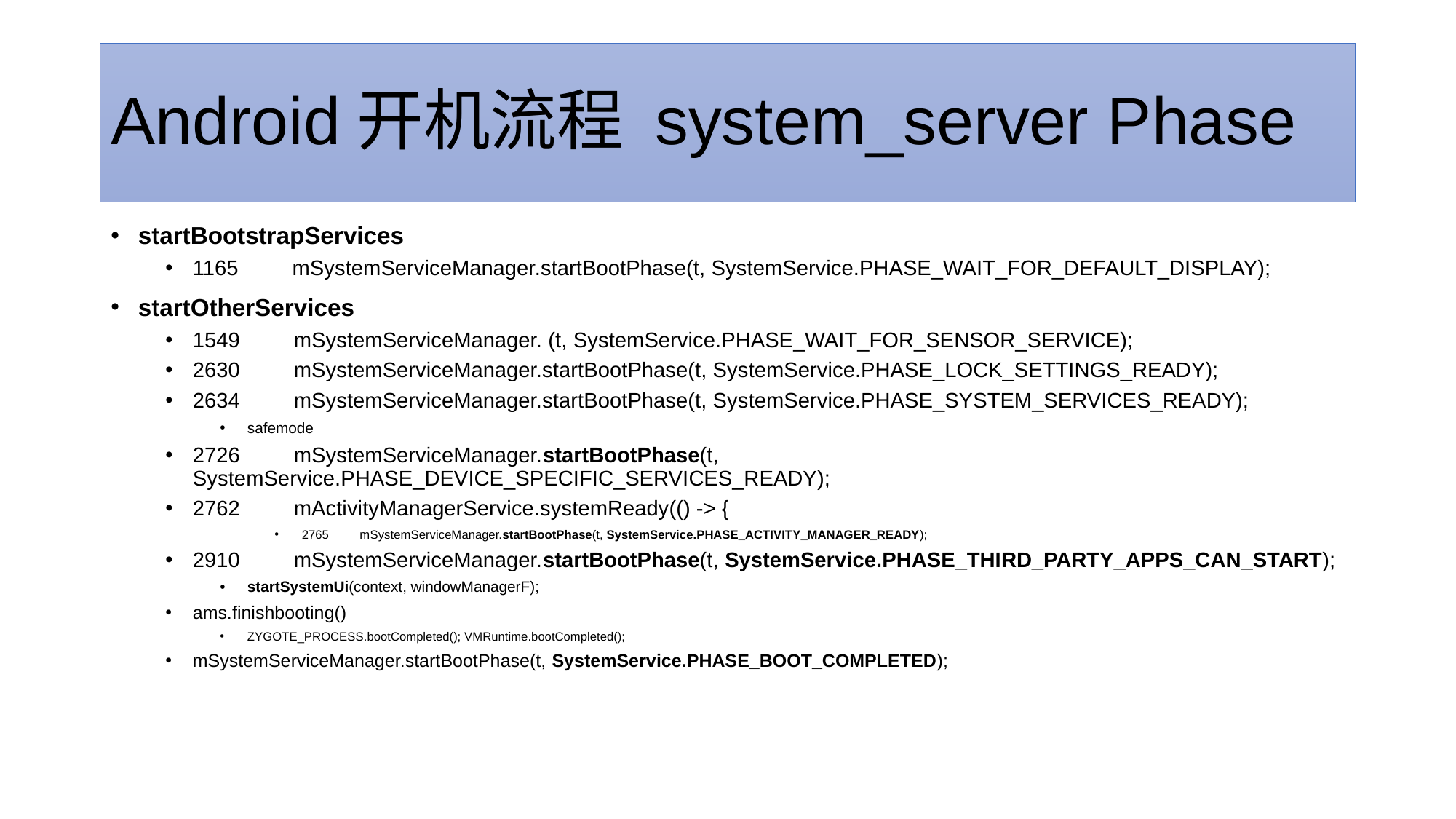

# Android开机流程 system_server Phase
startBootstrapServices
1165         mSystemServiceManager.startBootPhase(t, SystemService.PHASE_WAIT_FOR_DEFAULT_DISPLAY);
startOtherServices
1549         mSystemServiceManager. (t, SystemService.PHASE_WAIT_FOR_SENSOR_SERVICE);
2630         mSystemServiceManager.startBootPhase(t, SystemService.PHASE_LOCK_SETTINGS_READY);
2634         mSystemServiceManager.startBootPhase(t, SystemService.PHASE_SYSTEM_SERVICES_READY);
safemode
2726         mSystemServiceManager.startBootPhase(t, SystemService.PHASE_DEVICE_SPECIFIC_SERVICES_READY);
2762         mActivityManagerService.systemReady(() -> {
2765         mSystemServiceManager.startBootPhase(t, SystemService.PHASE_ACTIVITY_MANAGER_READY);
2910         mSystemServiceManager.startBootPhase(t, SystemService.PHASE_THIRD_PARTY_APPS_CAN_START);
startSystemUi(context, windowManagerF);
ams.finishbooting()
ZYGOTE_PROCESS.bootCompleted(); VMRuntime.bootCompleted();
mSystemServiceManager.startBootPhase(t, SystemService.PHASE_BOOT_COMPLETED);